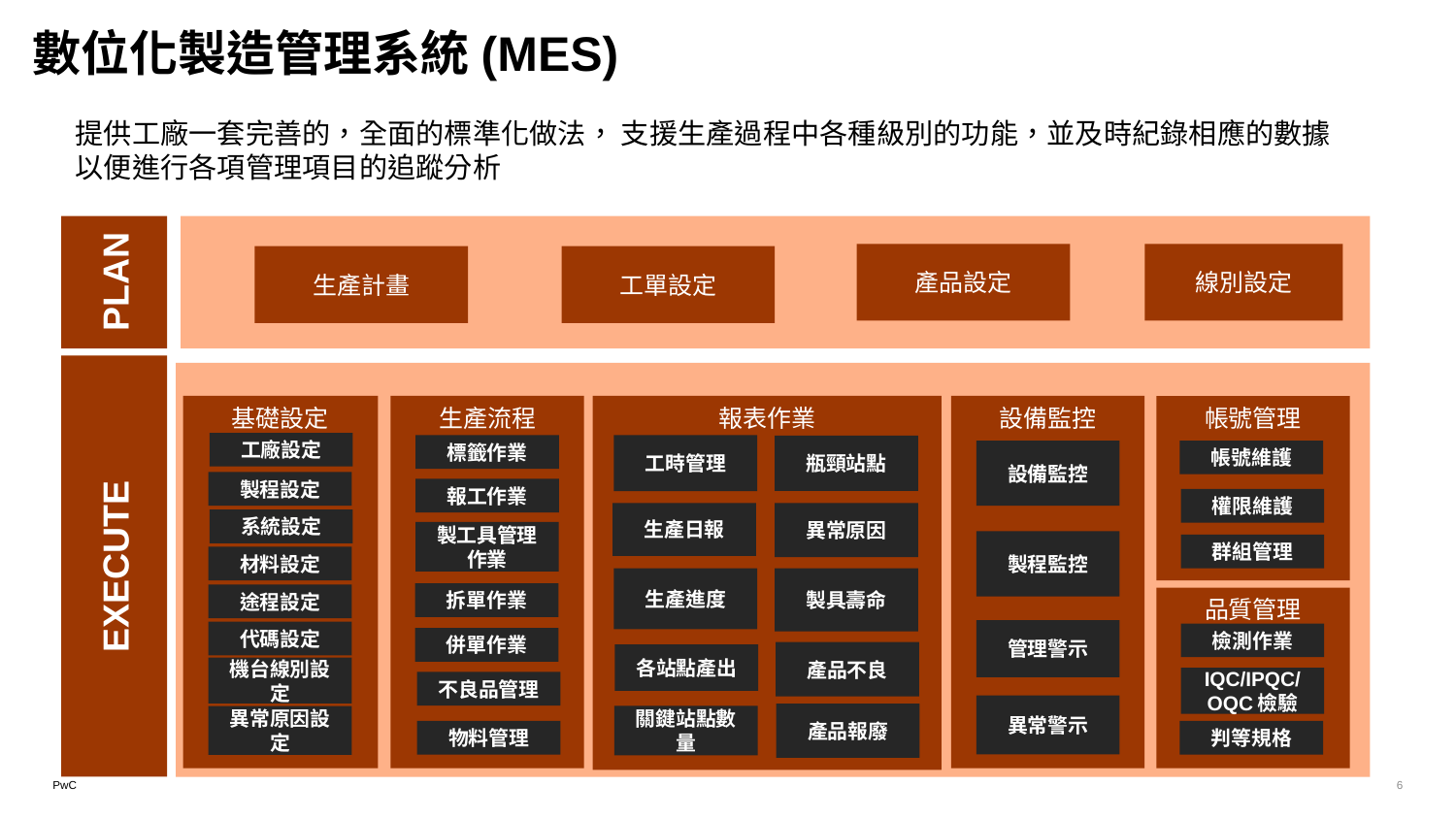

數位化製造管理系統(MES)
提供工廠一套完善的，全面的標準化做法， 支援生產過程中各種級別的功能，並及時紀錄相應的數據以便進行各項管理項目的追蹤分析
PLAN

產品設定
線別設定
生產計畫
工單設定
EXECUTE

基礎設定
生產流程
報表作業
設備監控
帳號管理
工廠設定
標籤作業
工時管理
瓶頸站點
帳號維護
設備監控
製程設定
報工作業
權限維護
生產日報
異常原因
系統設定
製工具管理作業
製程監控
群組管理
材料設定
生產進度
製具壽命
拆單作業
途程設定
品質管理
管理警示
代碼設定
檢測作業
併單作業
產品不良
各站點產出
機台線別設定
IQC/IPQC/OQC檢驗
不良品管理
異常警示
產品報廢
關鍵站點數量
異常原因設定
物料管理
判等規格
6